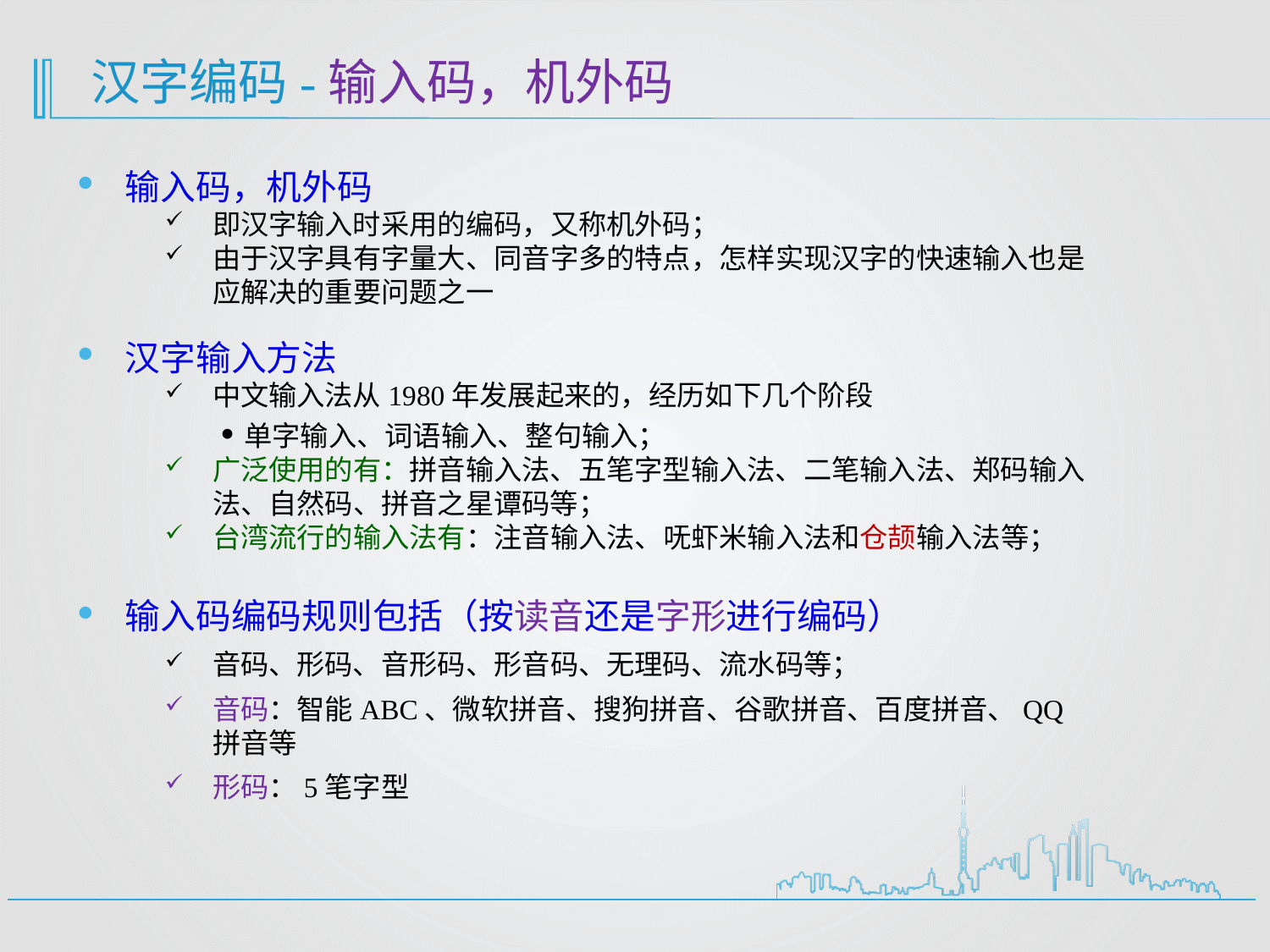

# 汉字编码-输入码，机外码
输入码，机外码
即汉字输入时采用的编码，又称机外码；
由于汉字具有字量大、同音字多的特点，怎样实现汉字的快速输入也是应解决的重要问题之一
汉字输入方法
中文输入法从1980年发展起来的，经历如下几个阶段
单字输入、词语输入、整句输入；
广泛使用的有：拼音输入法、五笔字型输入法、二笔输入法、郑码输入法、自然码、拼音之星谭码等；
台湾流行的输入法有：注音输入法、呒虾米输入法和仓颉输入法等；
输入码编码规则包括（按读音还是字形进行编码）
音码、形码、音形码、形音码、无理码、流水码等；
音码：智能ABC、微软拼音、搜狗拼音、谷歌拼音、百度拼音、QQ拼音等
形码：5笔字型